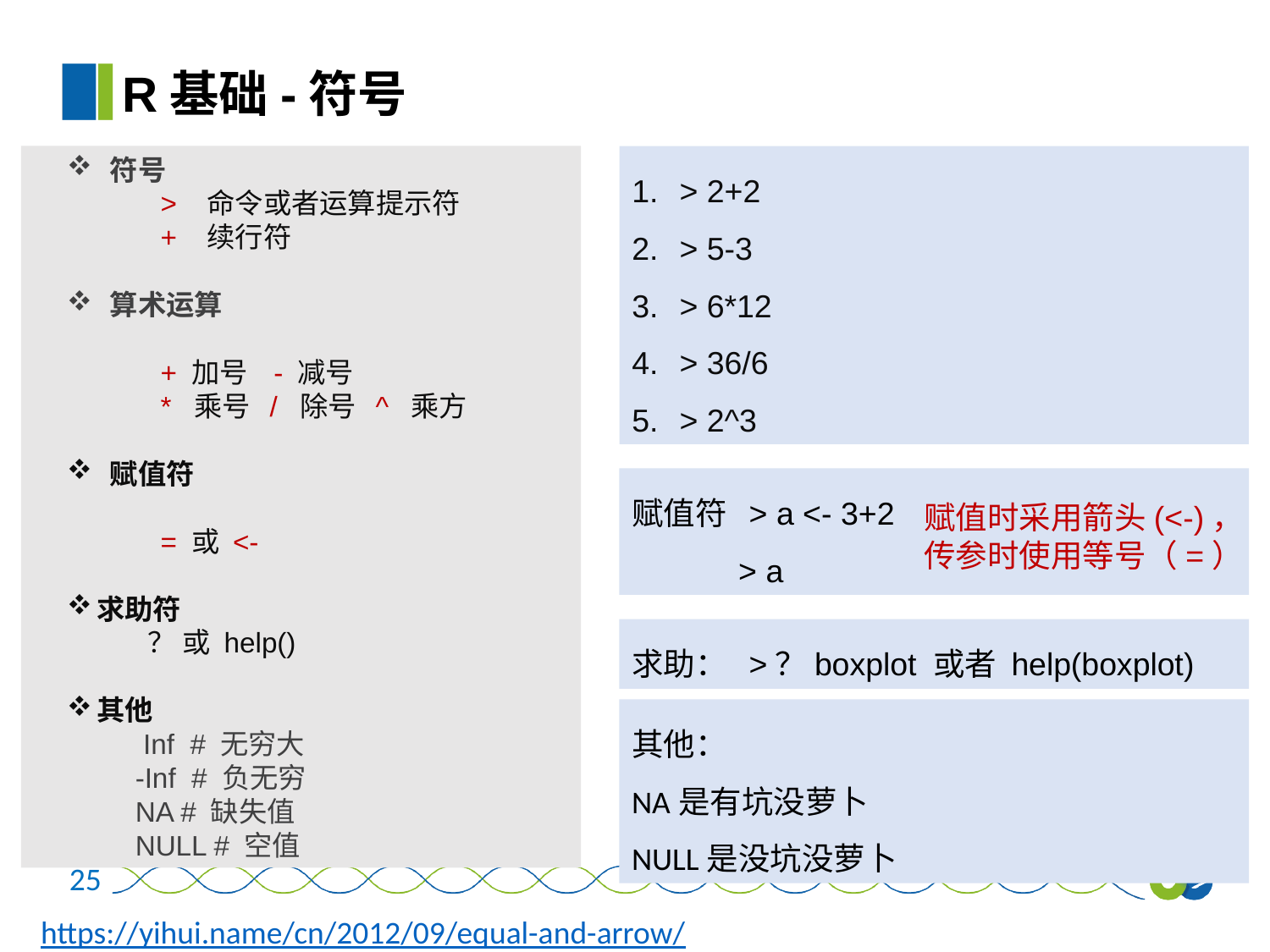

R基础-符号
 符号
    	>   命令或者运算提示符
	+   续行符

 算术运算

	+ 加号   - 减号
	*  乘号  /  除号  ^  乘方

 赋值符

	= 或 <-

求助符
       ？ 或 help()

其他
              Inf  # 无穷大
             -Inf  # 负无穷
             NA # 缺失值
             NULL # 空值
> 2+2
> 5-3
> 6*12
> 36/6
> 2^3
赋值符  > a <- 3+2
            > a
赋值时采用箭头(<-)，
传参时使用等号（=）
求助：  >？boxplot 或者 help(boxplot)
其他：
NA是有坑没萝卜
NULL是没坑没萝卜
25
 https://yihui.name/cn/2012/09/equal-and-arrow/